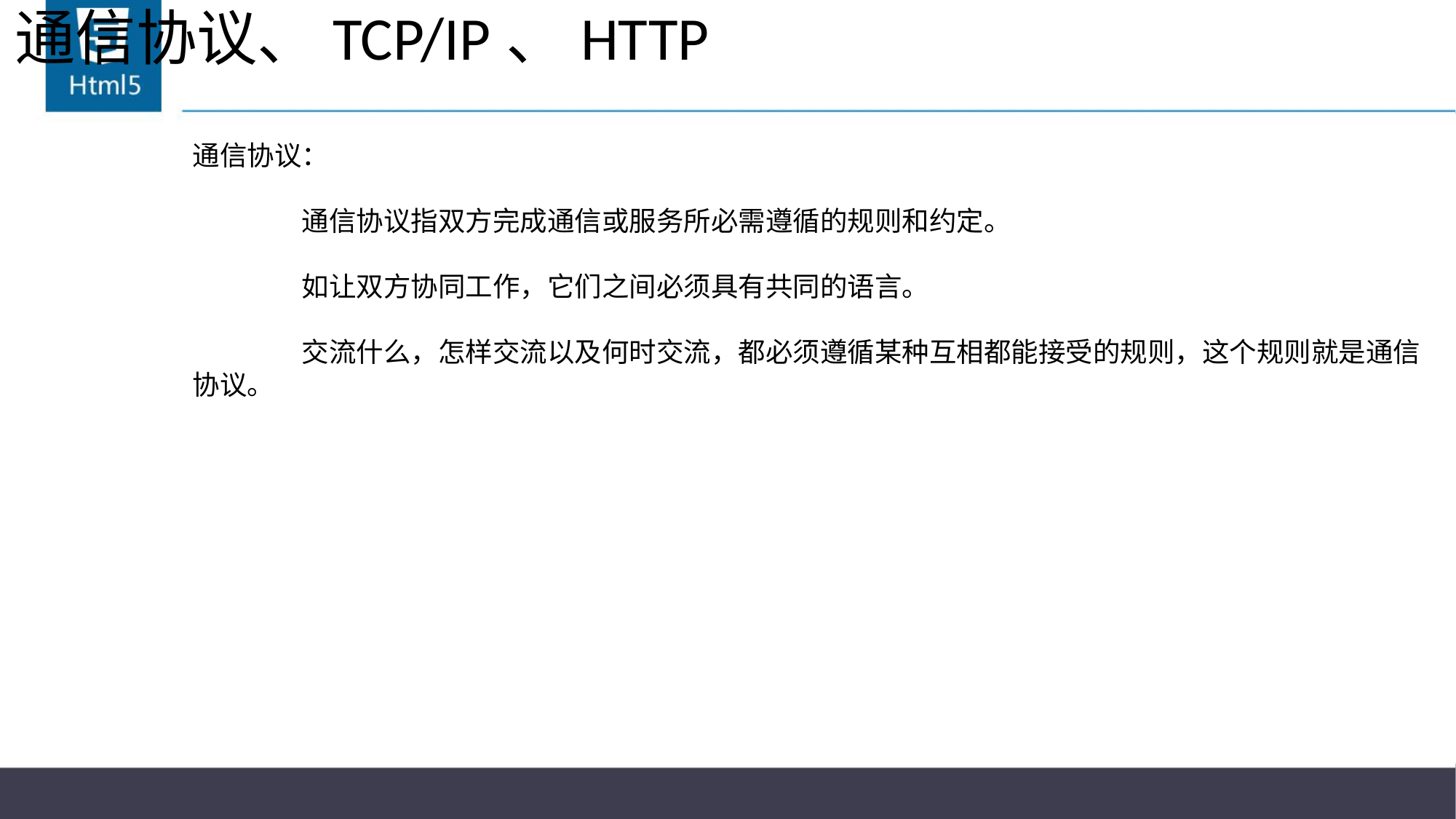

# 通信协议、TCP/IP、HTTP
通信协议：

	通信协议指双方完成通信或服务所必需遵循的规则和约定。

	如让双方协同工作，它们之间必须具有共同的语言。

	交流什么，怎样交流以及何时交流，都必须遵循某种互相都能接受的规则，这个规则就是通信协议。